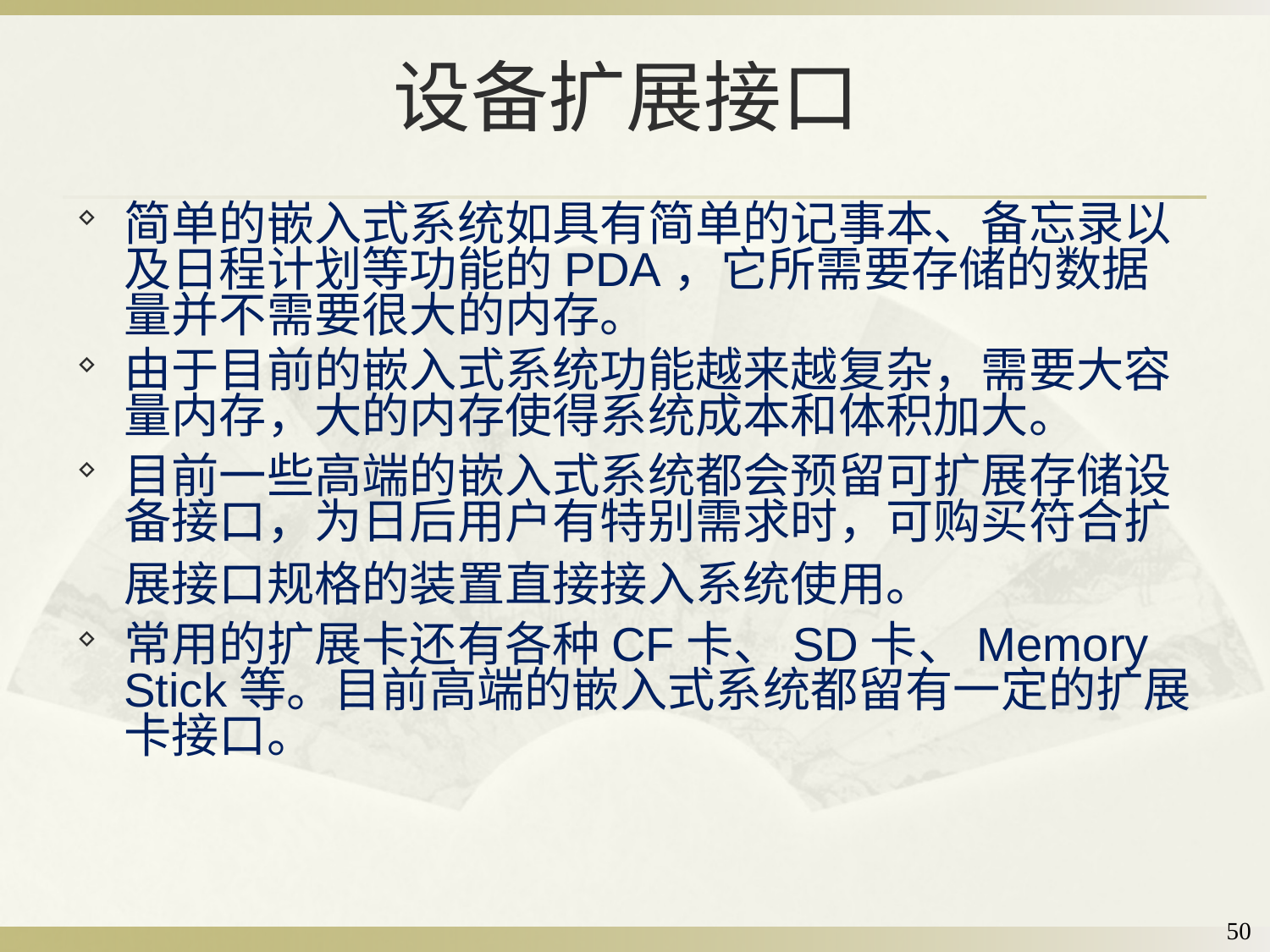

# 设备扩展接口
简单的嵌入式系统如具有简单的记事本、备忘录以及日程计划等功能的PDA，它所需要存储的数据量并不需要很大的内存。
由于目前的嵌入式系统功能越来越复杂，需要大容量内存，大的内存使得系统成本和体积加大。
目前一些高端的嵌入式系统都会预留可扩展存储设备接口，为日后用户有特别需求时，可购买符合扩展接口规格的装置直接接入系统使用。
常用的扩展卡还有各种CF卡、SD卡、Memory Stick等。目前高端的嵌入式系统都留有一定的扩展卡接口。